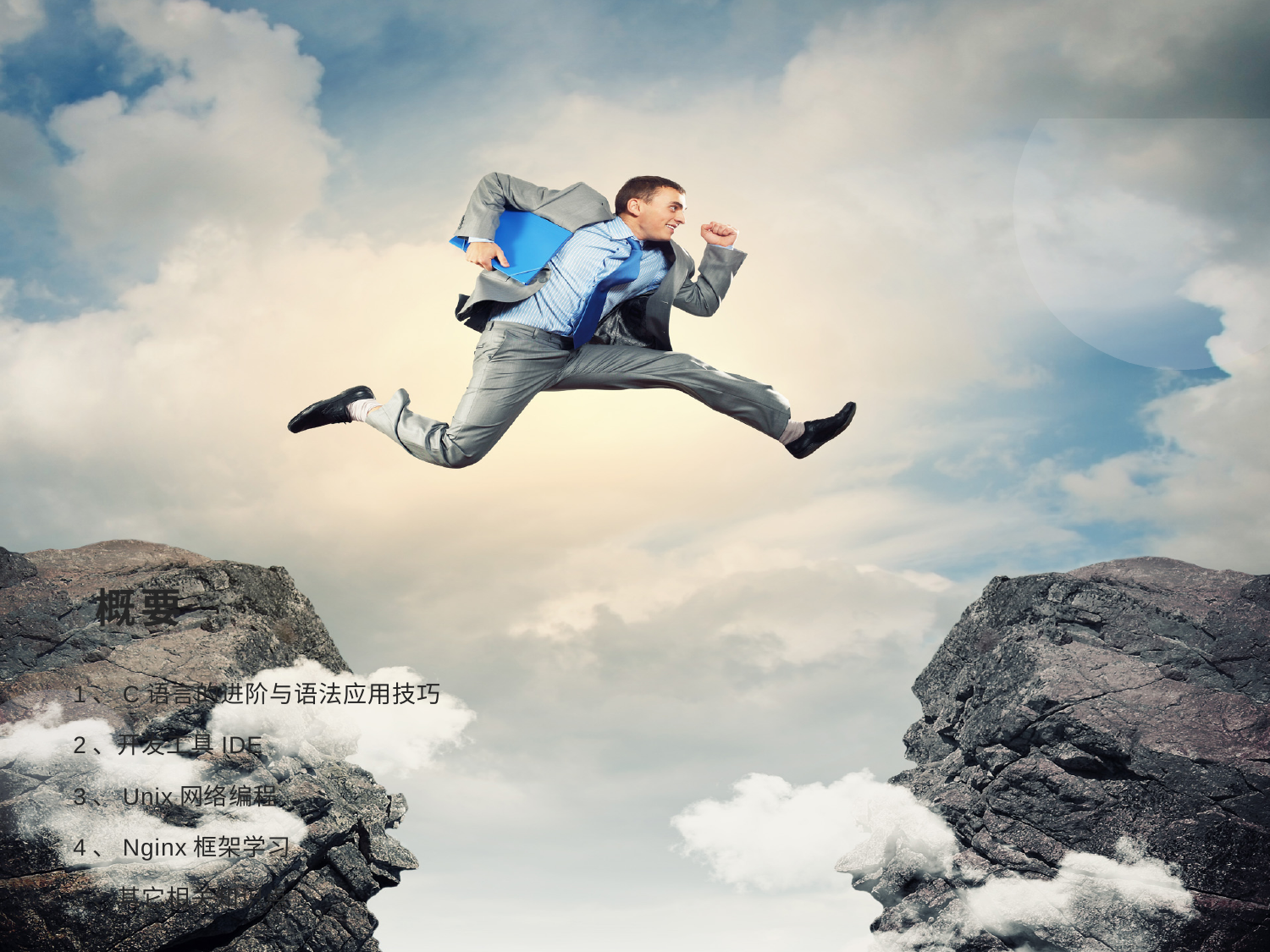

概要
1、C语言的进阶与语法应用技巧
2、开发工具IDE
3、Unix网络编程
4、Nginx框架学习
5、其它相关知识点